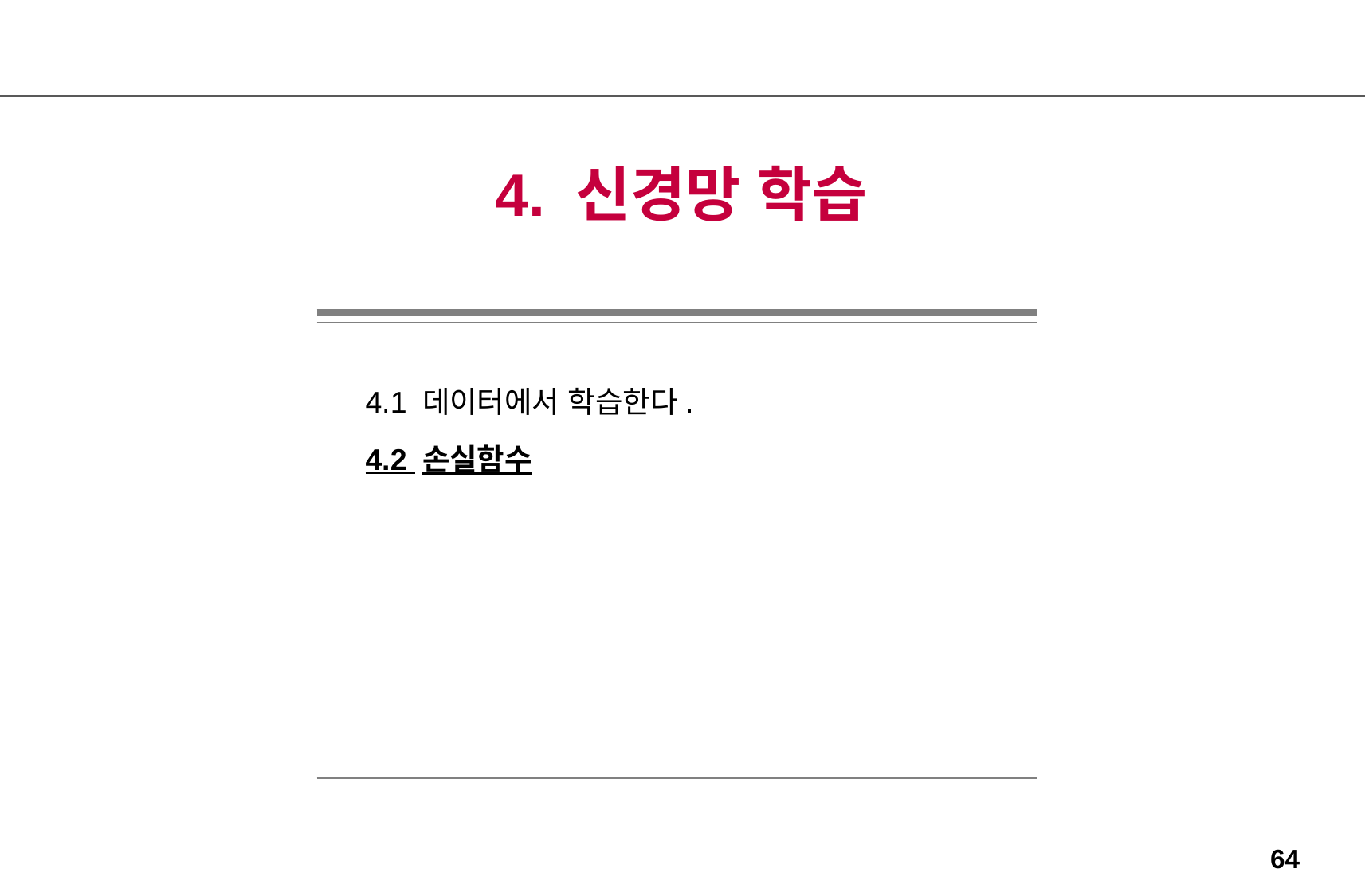

4. 신경망 학습
4.1 데이터에서 학습한다.
4.2 손실함수